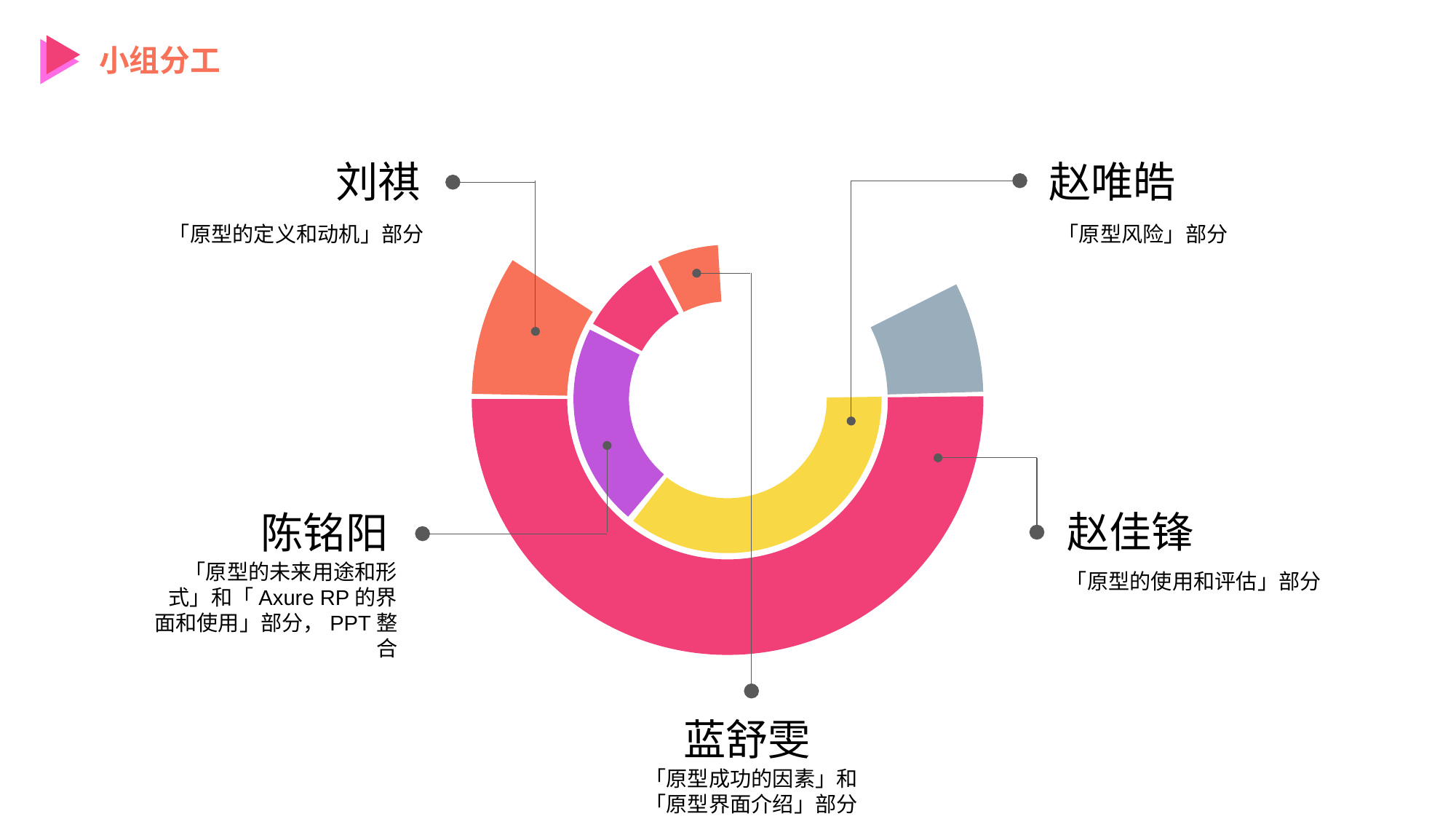

小组分工

刘祺
赵唯皓
「原型的定义和动机」部分
「原型风险」部分

赵佳锋
陈铭阳
「原型的未来用途和形式」和「Axure RP的界面和使用」部分，PPT整合
「原型的使用和评估」部分
蓝舒雯
「原型成功的因素」和「原型界面介绍」部分